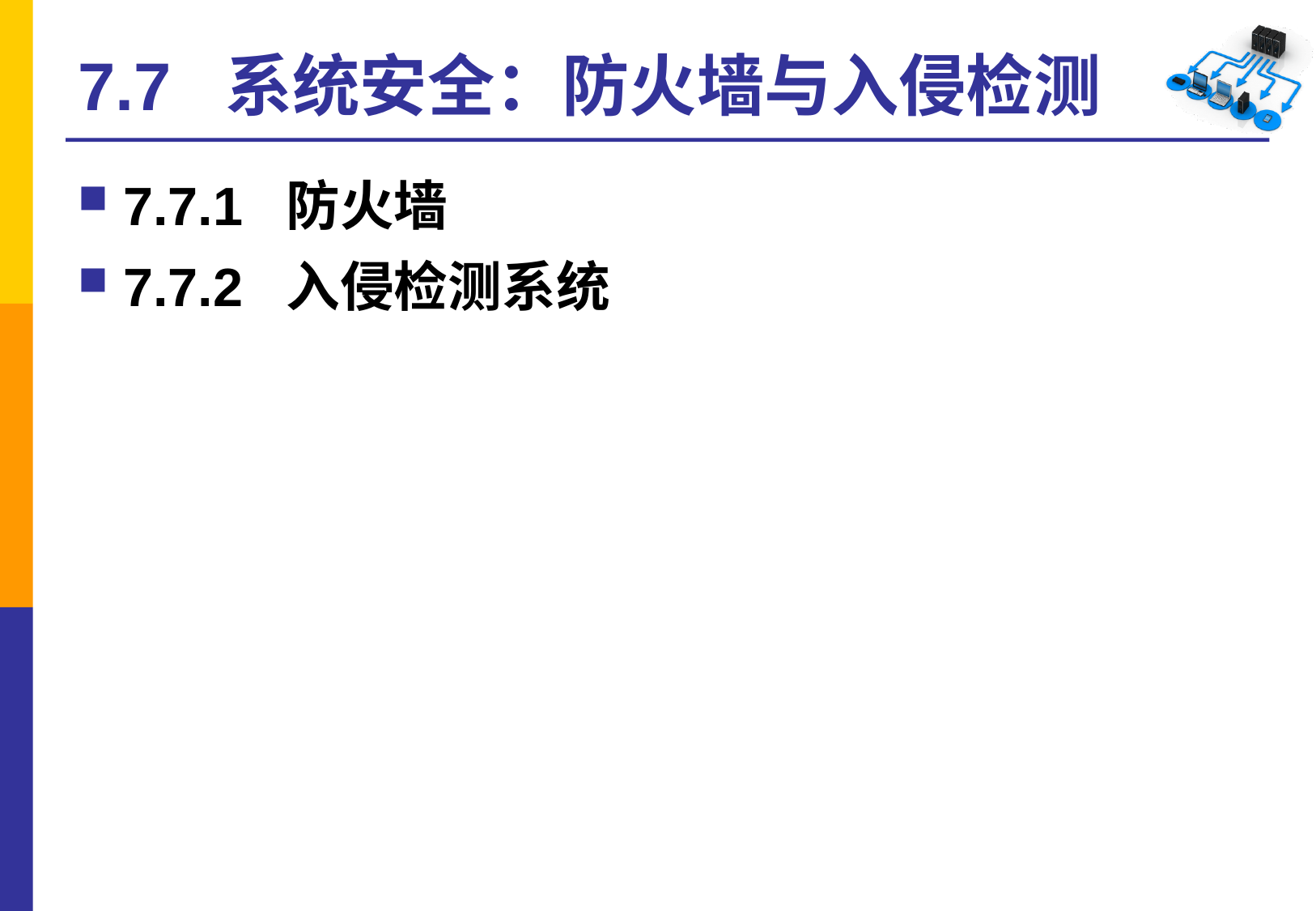

# 7.7  系统安全：防火墙与入侵检测
7.7.1  防火墙
7.7.2  入侵检测系统